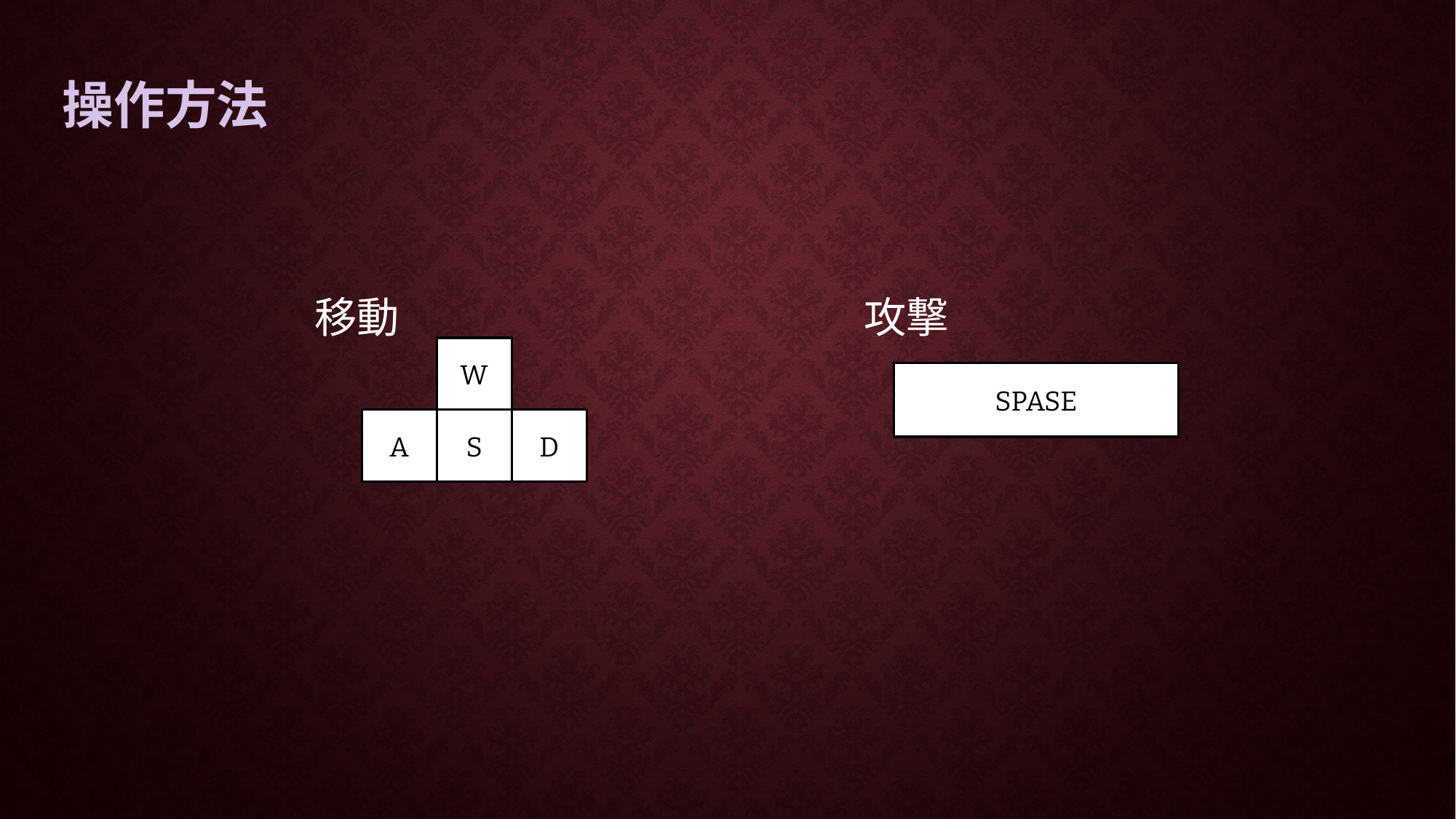

# 操作方法
移動
攻撃
W
SPASE
A
S
D